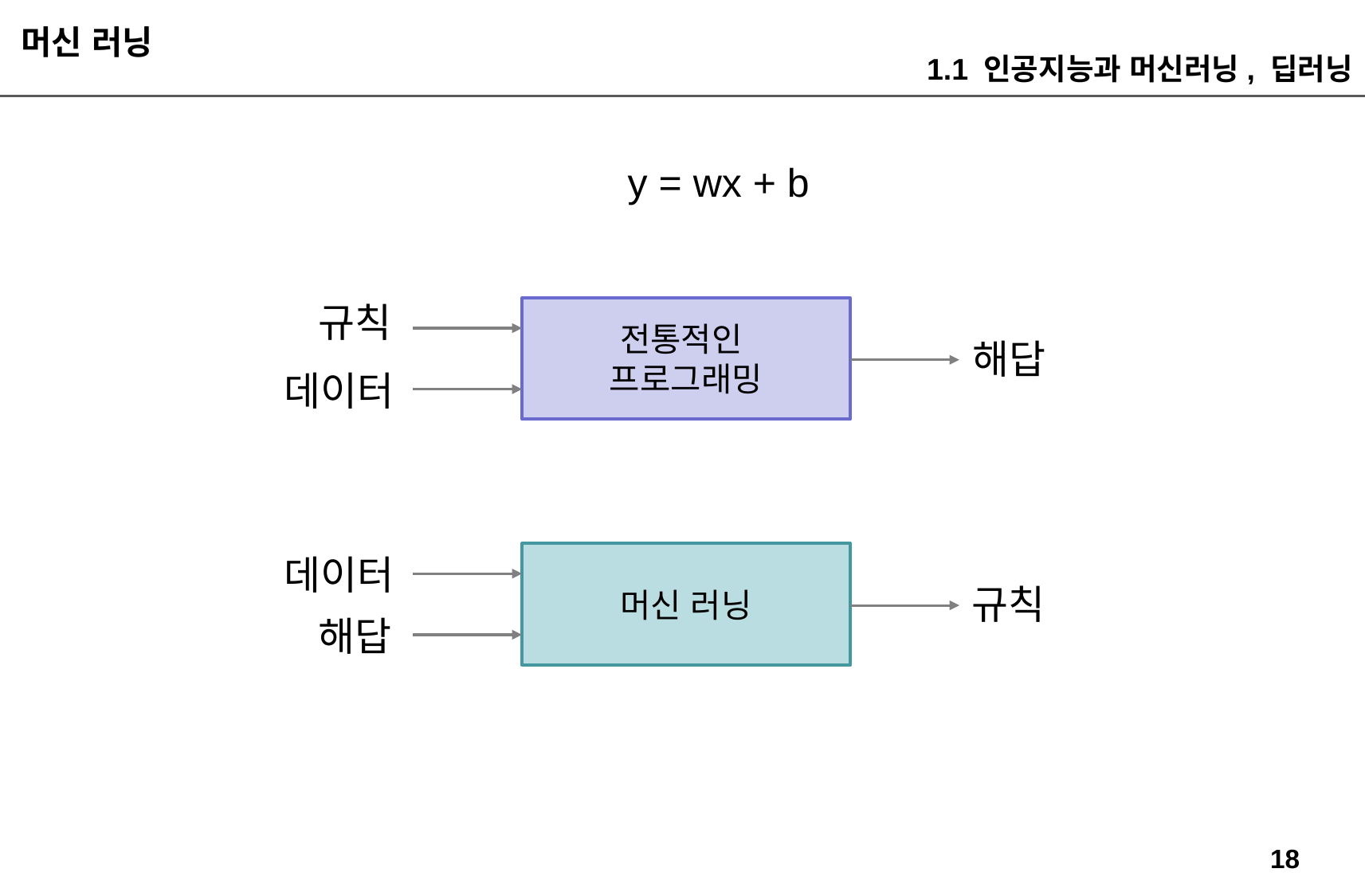

머신 러닝
1.1 인공지능과 머신러닝, 딥러닝
y = wx + b
규칙
전통적인
프로그래밍
해답
데이터
머신 러닝
데이터
규칙
해답